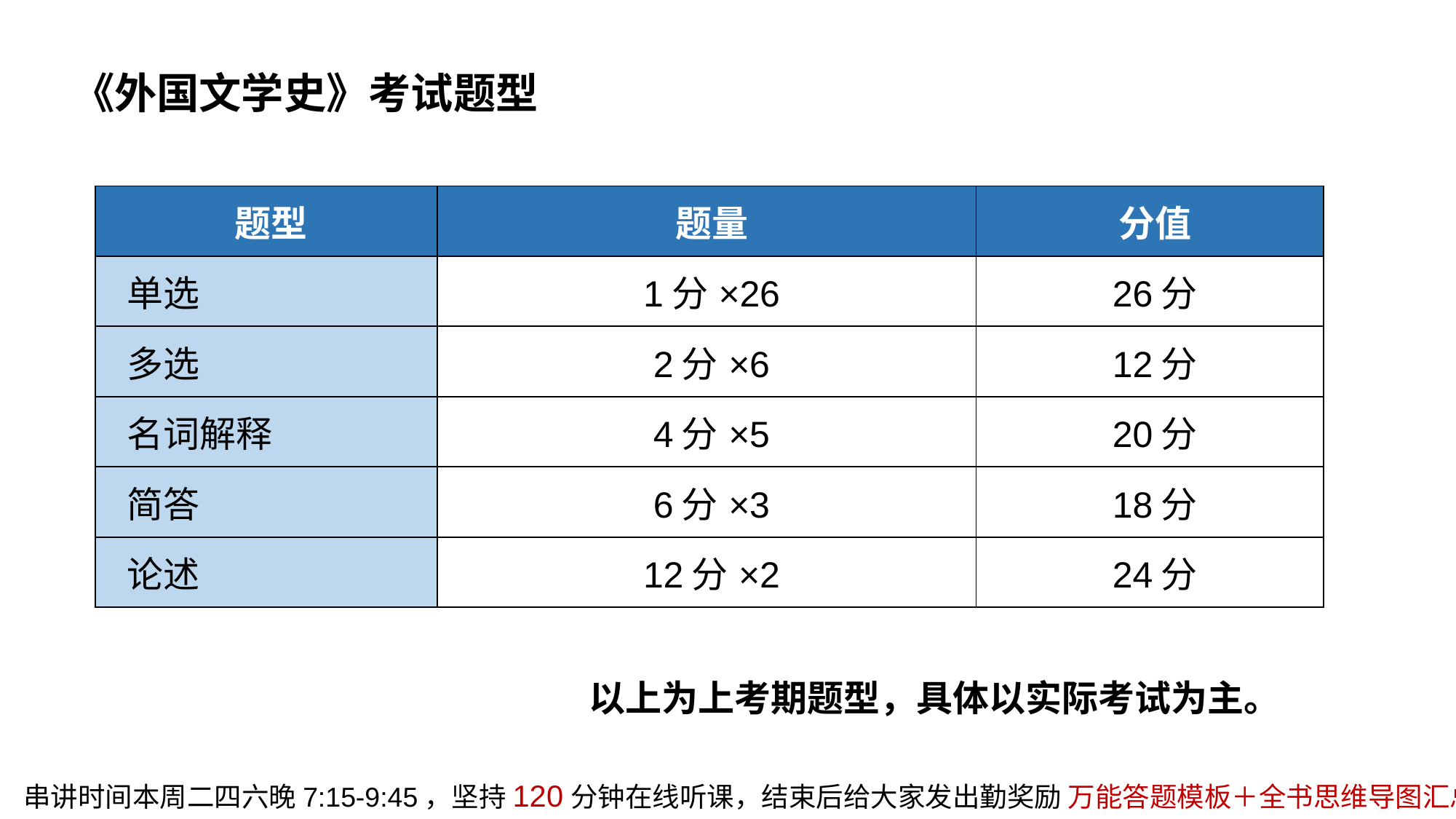

《外国文学史》考试题型
| 题型 | 题量 | 分值 |
| --- | --- | --- |
| 单选 | 1分×26 | 26分 |
| 多选 | 2分×6 | 12分 |
| 名词解释 | 4分×5 | 20分 |
| 简答 | 6分×3 | 18分 |
| 论述 | 12分×2 | 24分 |
以上为上考期题型，具体以实际考试为主。